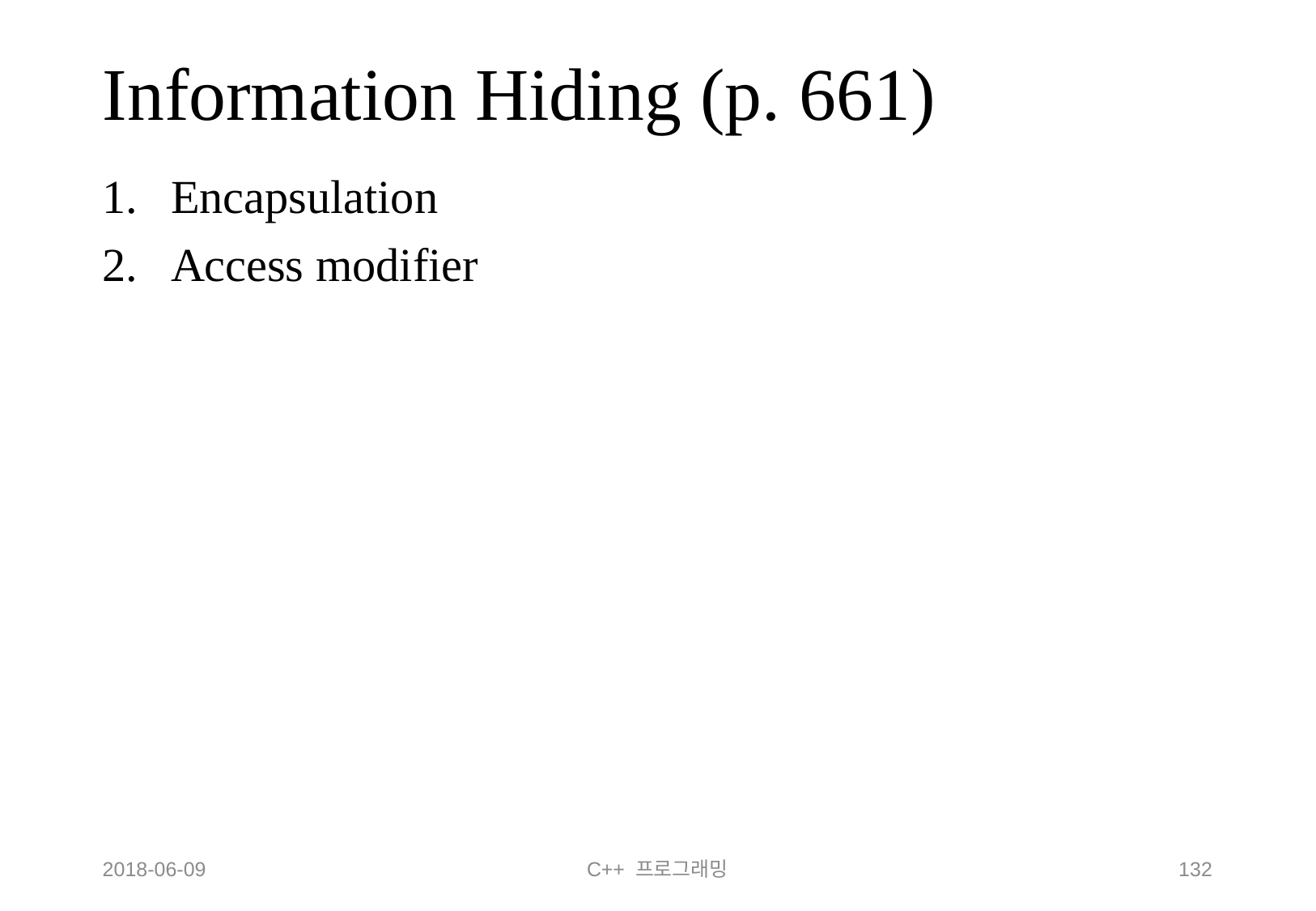

# Information Hiding (p. 661)
Encapsulation
Access modifier
2018-06-09
C++ 프로그래밍
132